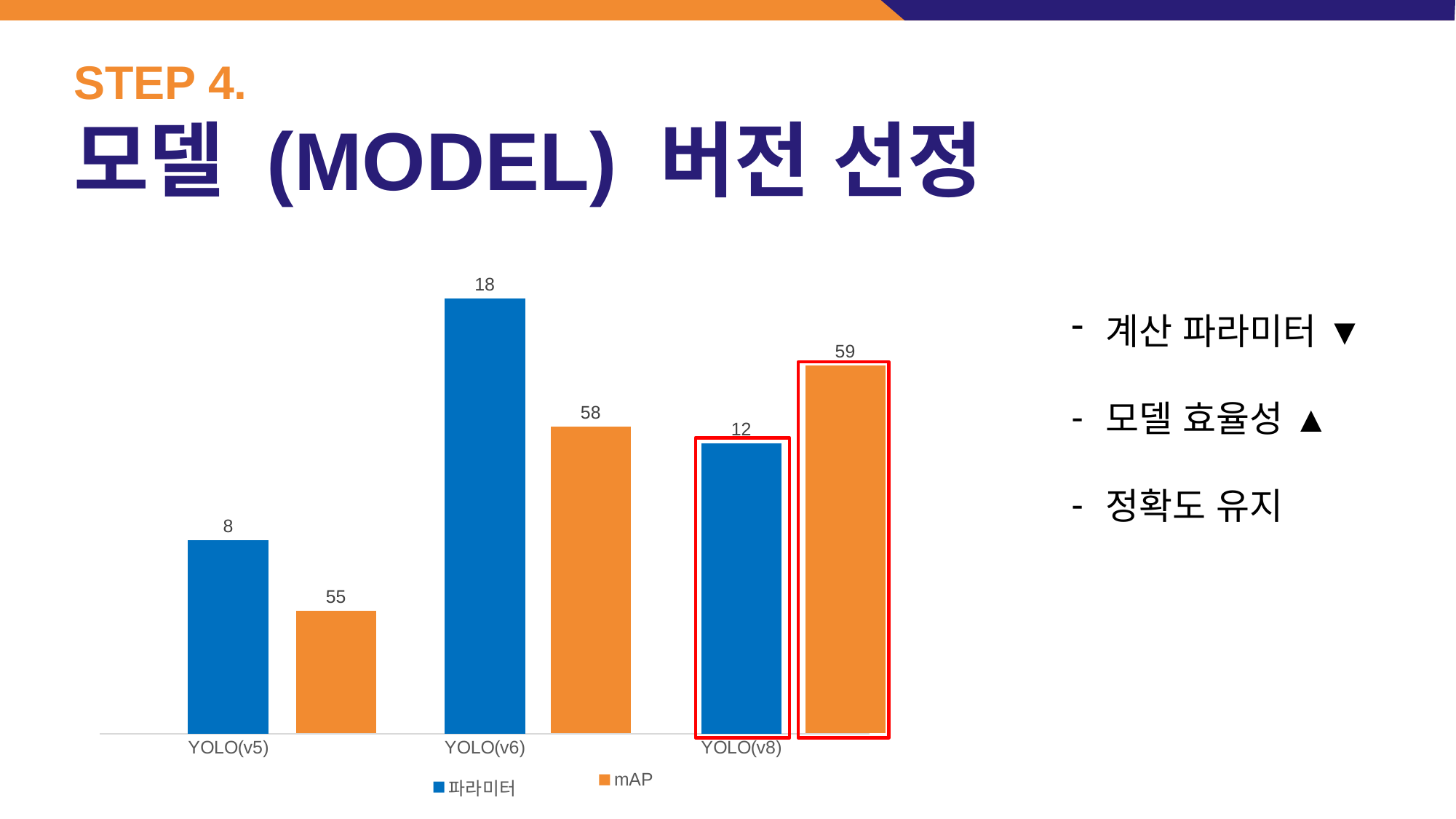

# STEP 4. 모델 (MODEL) 버전 선정

### Chart

| Category | 파라미터 |
|---|---|
| YOLO(v5) | 8.0 |
| YOLO(v6) | 18.0 |
| YOLO(v8) | 12.0 |

### Chart

| Category | mAP |
|---|---|
| YOLO(v5) | 55.0 |
| YOLO(v6) | 58.0 |
| YOLO(v8) | 59.0 |
계산 파라미터 ▼

모델 효율성 ▲

정확도 유지